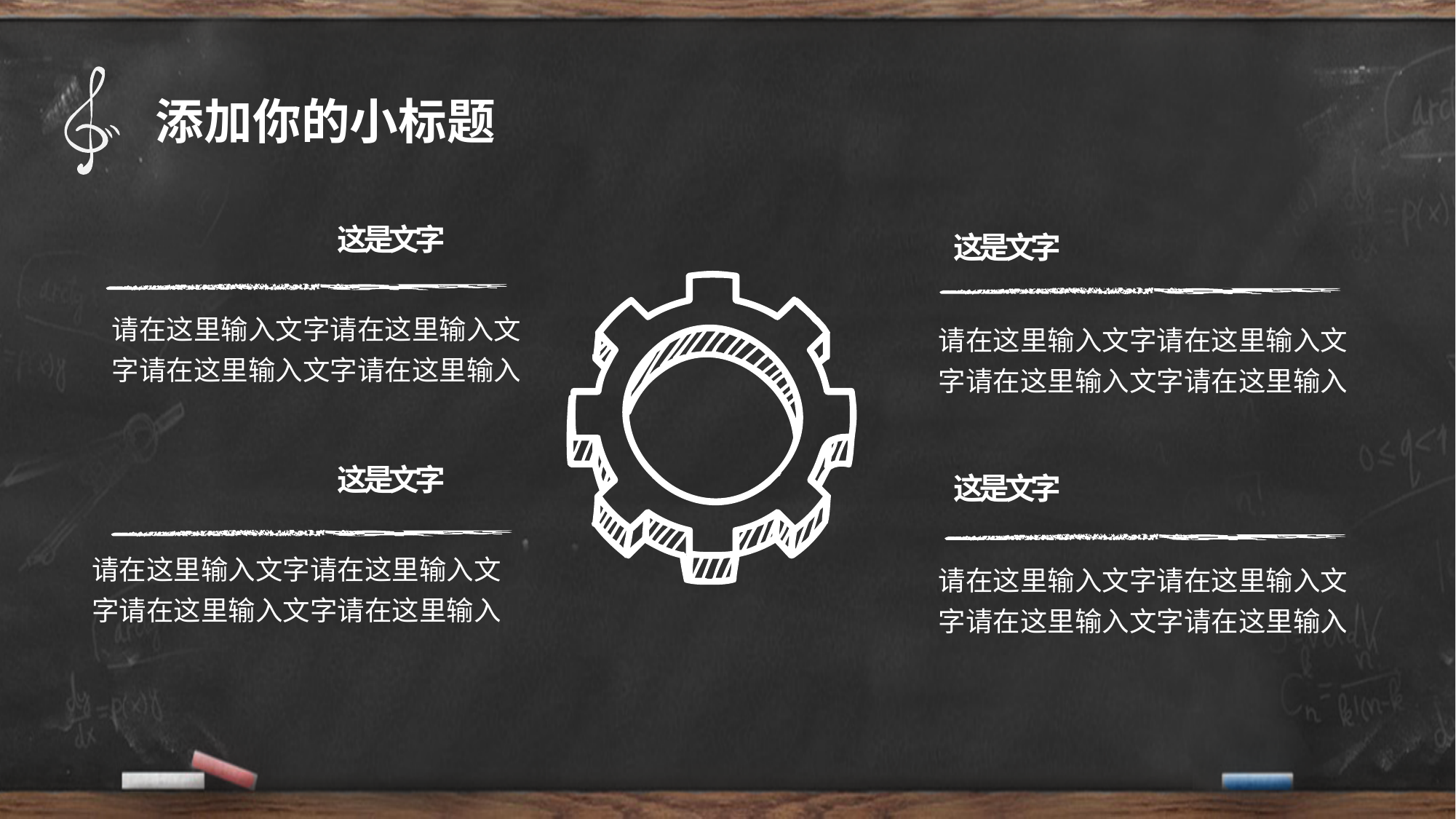

添加你的小标题
这是文字
这是文字

请在这里输入文字请在这里输入文字请在这里输入文字请在这里输入
请在这里输入文字请在这里输入文字请在这里输入文字请在这里输入
这是文字
这是文字

请在这里输入文字请在这里输入文字请在这里输入文字请在这里输入
请在这里输入文字请在这里输入文字请在这里输入文字请在这里输入